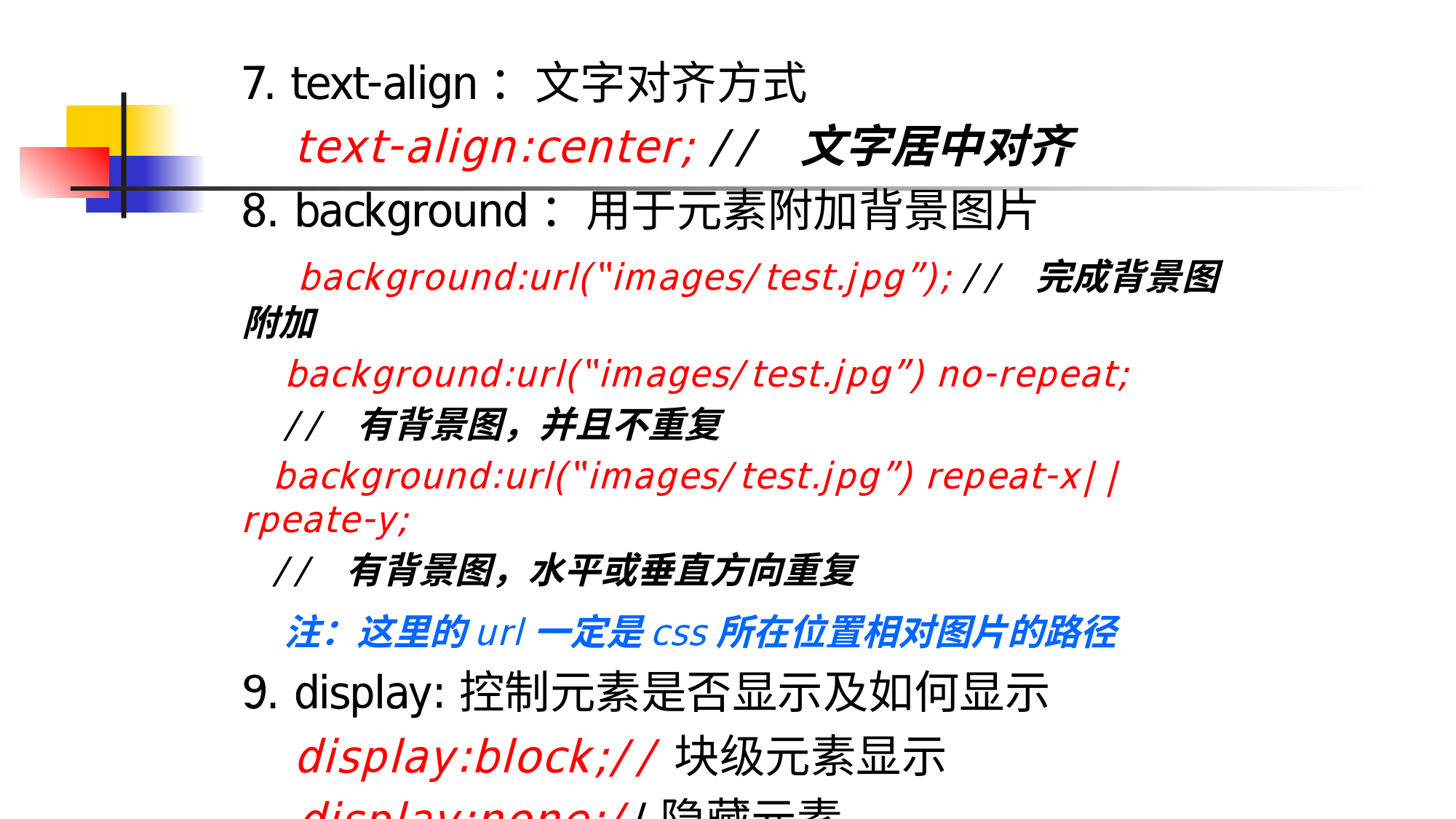

7. text-align：文字对齐方式
    text-align:center; //  文字居中对齐
8. background：用于元素附加背景图片
    background:url(“images/test.jpg”); //  完成背景图附加
    background:url(“images/test.jpg”) no-repeat;
    //  有背景图，并且不重复
   background:url(“images/test.jpg”) repeat-x||rpeate-y;
   //  有背景图，水平或垂直方向重复
   注：这里的url一定是css所在位置相对图片的路径
9. display:控制元素是否显示及如何显示
    display:block;//块级元素显示
    display:none://隐藏元素